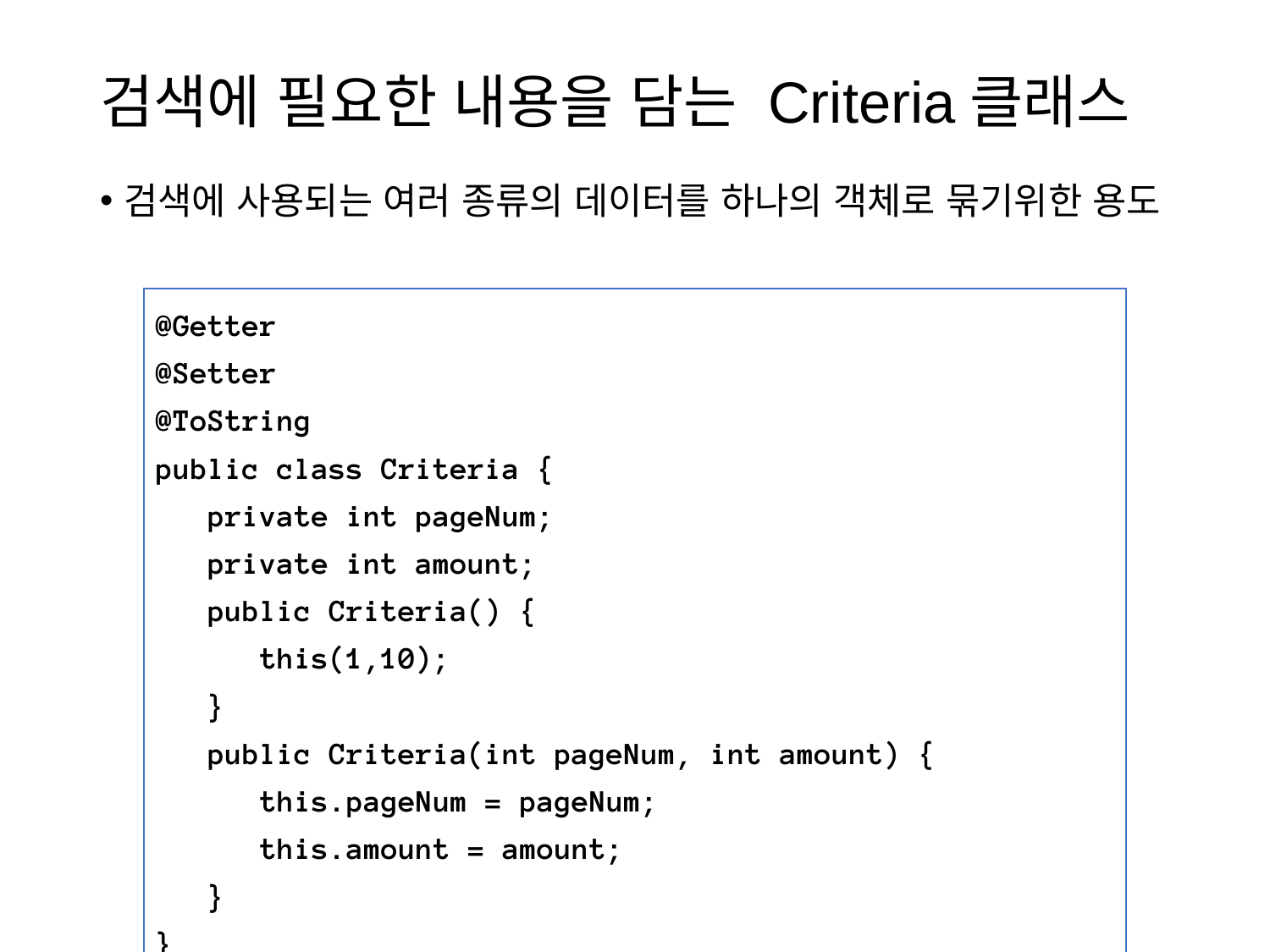

# 검색에 필요한 내용을 담는 Criteria클래스
검색에 사용되는 여러 종류의 데이터를 하나의 객체로 묶기위한 용도
@Getter
@Setter
@ToString
public class Criteria {
   private int pageNum;
   private int amount;
   public Criteria() {
      this(1,10);
   }
   public Criteria(int pageNum, int amount) {
      this.pageNum = pageNum;
      this.amount = amount;
   }
}